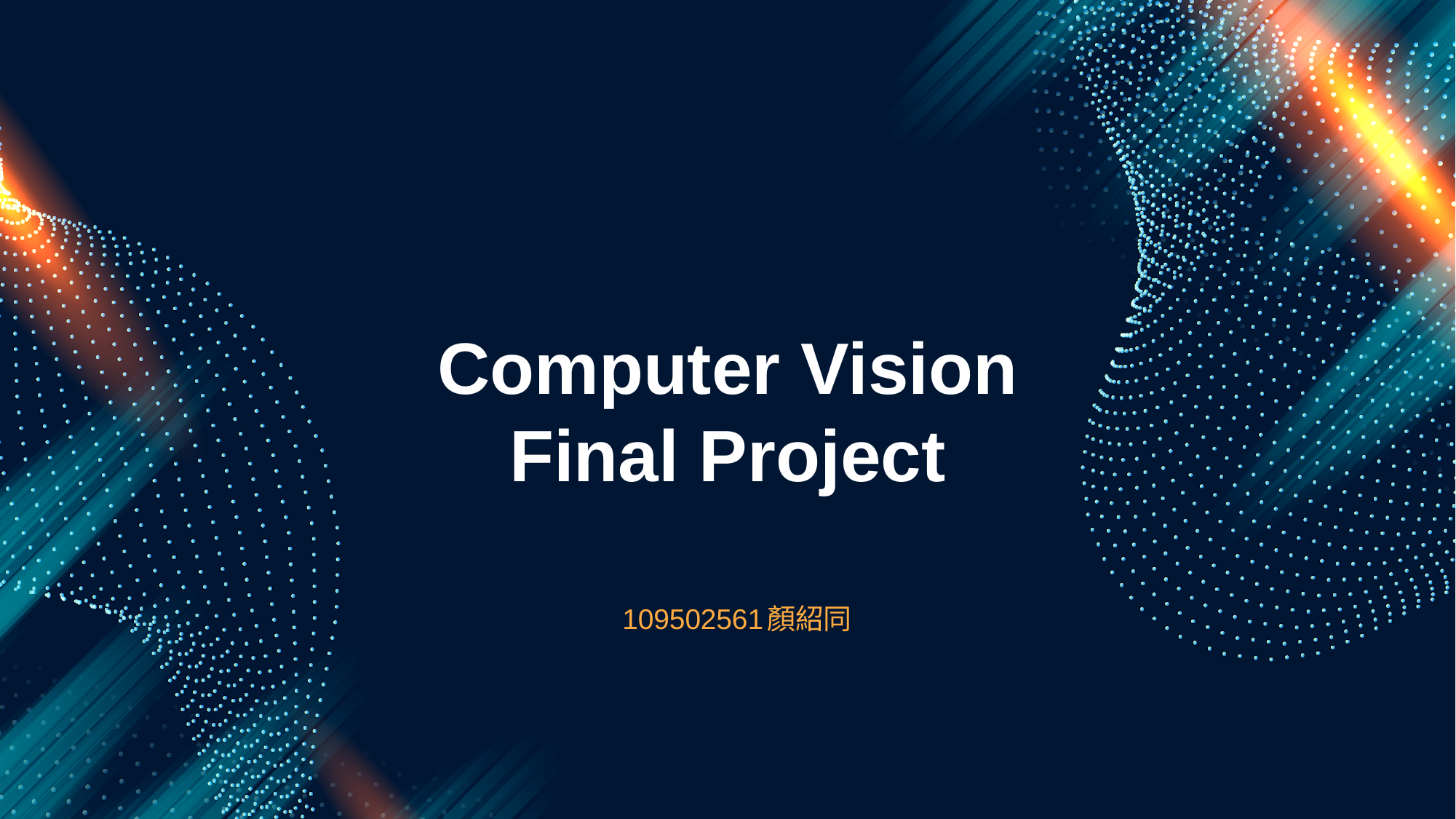

# Computer Vision Final Project
109502561	顏紹同